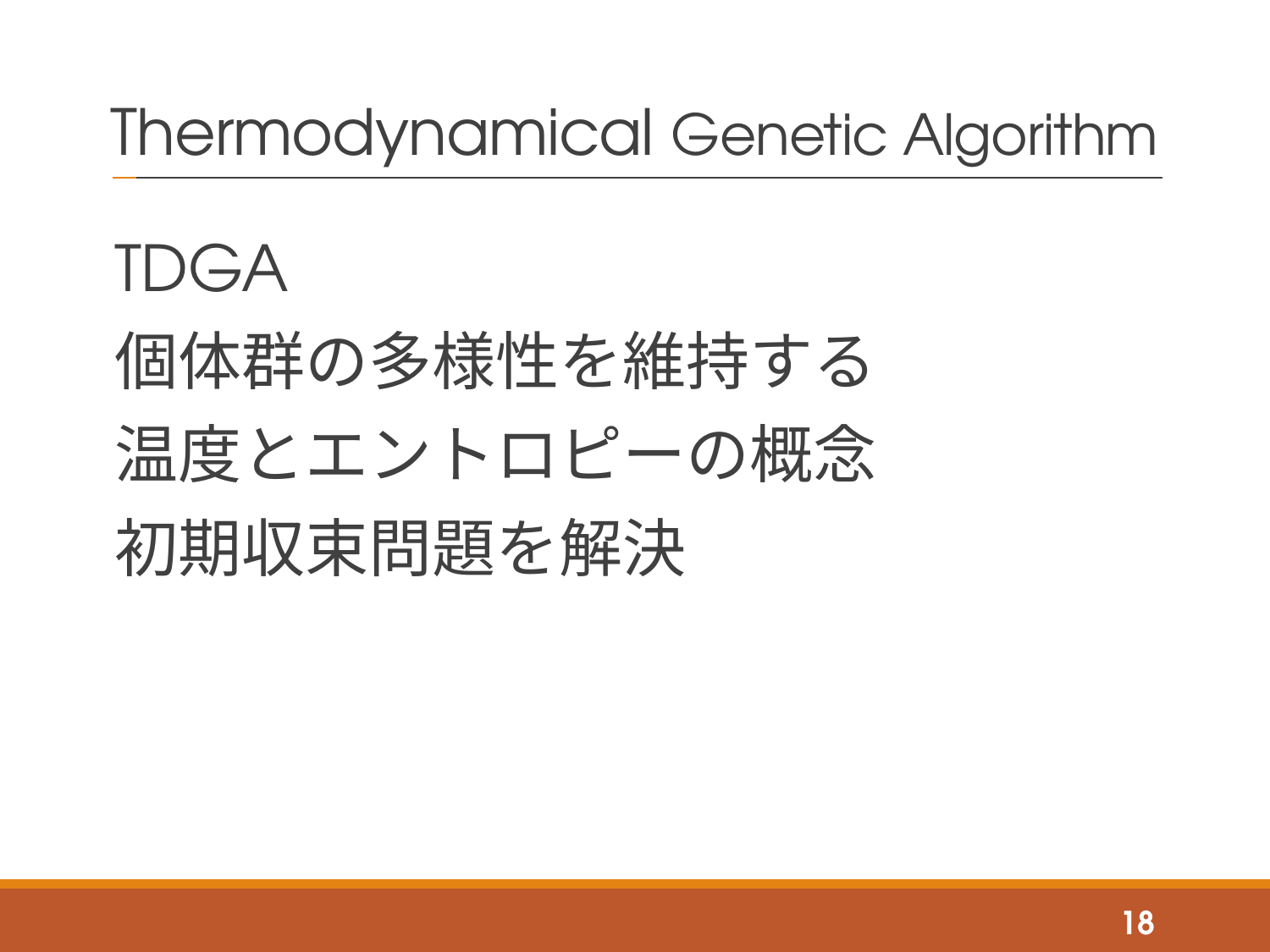

# Thermodynamical Genetic Algorithm
TDGA
個体群の多様性を維持する
温度とエントロピーの概念
初期収束問題を解決
18